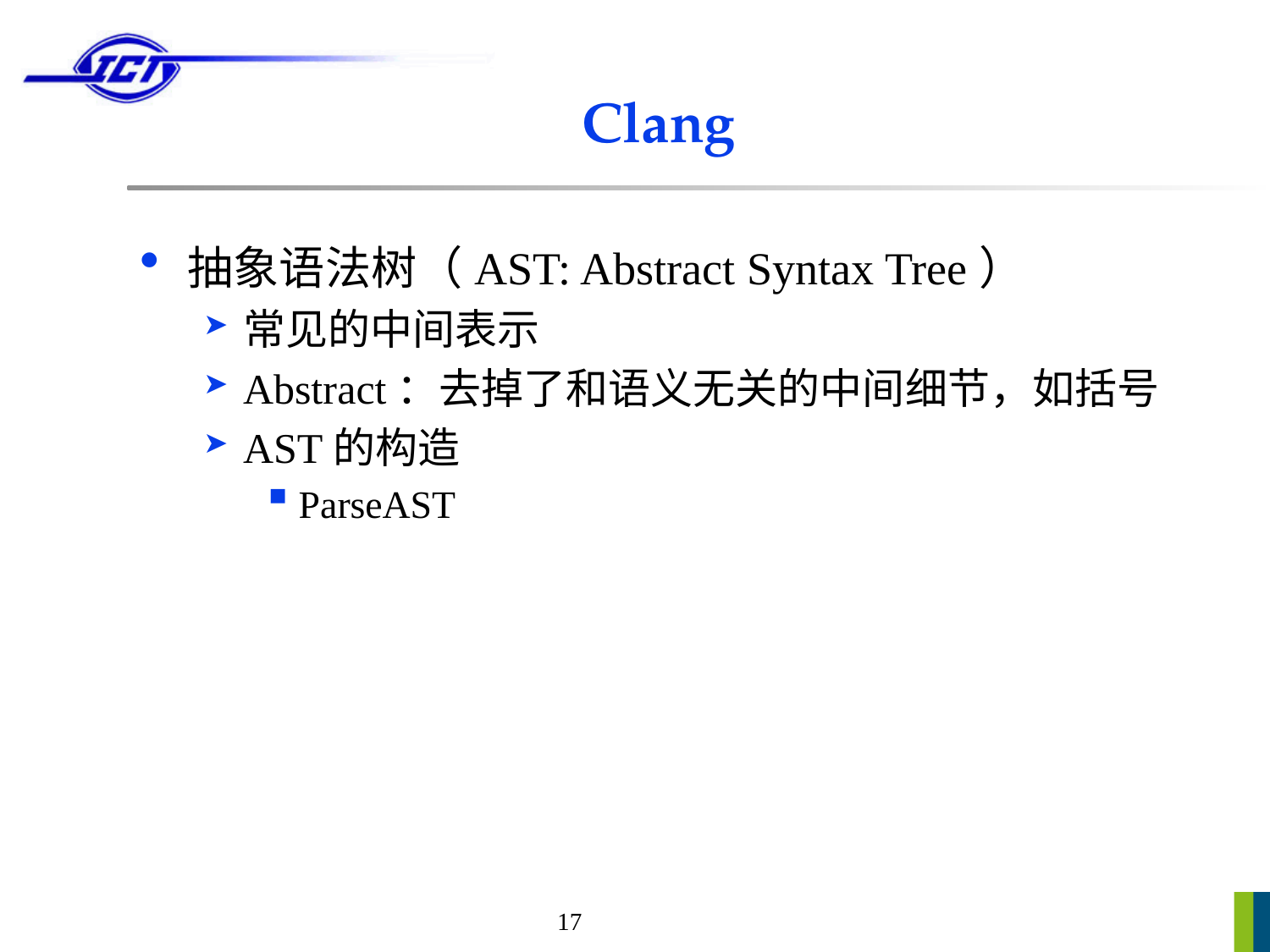

# Clang
抽象语法树（AST: Abstract Syntax Tree）
常见的中间表示
Abstract：去掉了和语义无关的中间细节，如括号
AST的构造
ParseAST